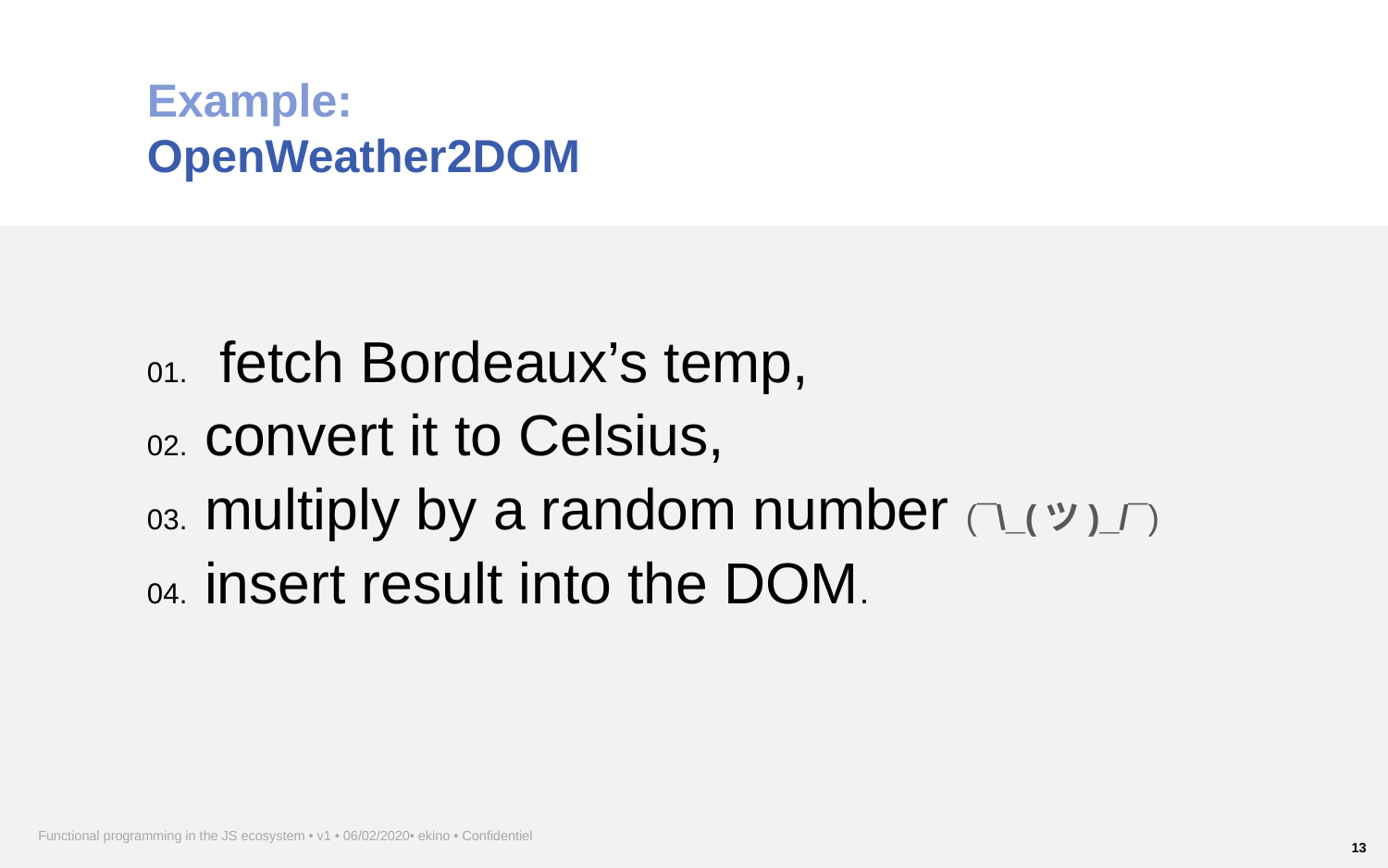

# Example: OpenWeather2DOM
01.  fetch Bordeaux’s temp,
02. convert it to Celsius,
03. multiply by a random number (¯\_(ツ)_/¯)
04. insert result into the DOM.
Functional programming in the JS ecosystem • v1 • 06/02/2020• ekino • Confidentiel
13